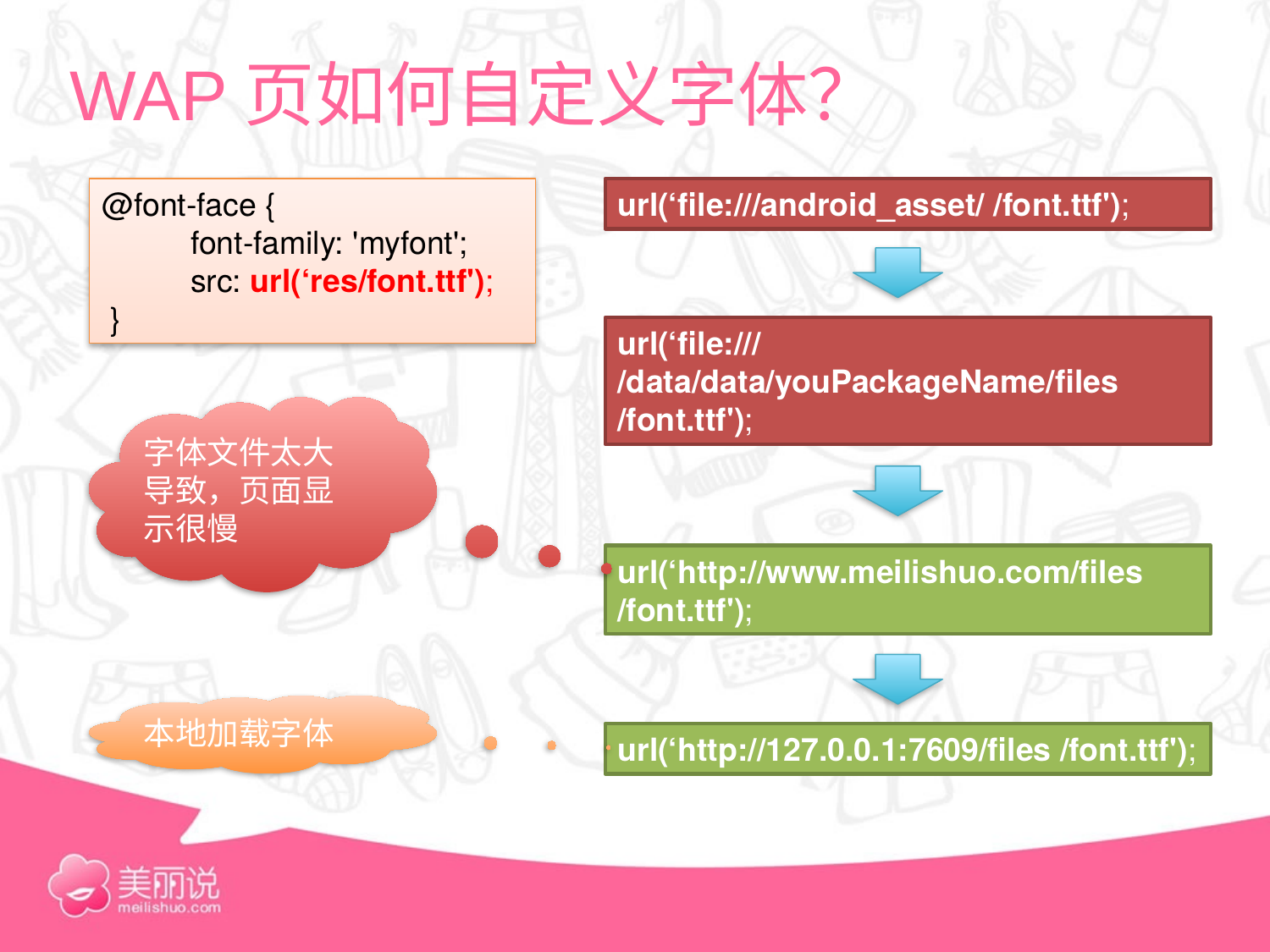

# WAP页如何自定义字体？
@font-face {
          font-family: 'myfont';
          src: url(‘res/font.ttf');
 }
url(‘file:///android_asset/ /font.ttf');

url(‘file:/// /data/data/youPackageName/files /font.ttf');
字体文件太大导致，页面显示很慢

url(‘http://www.meilishuo.com/files /font.ttf');

本地加载字体
url(‘http://127.0.0.1:7609/files /font.ttf');